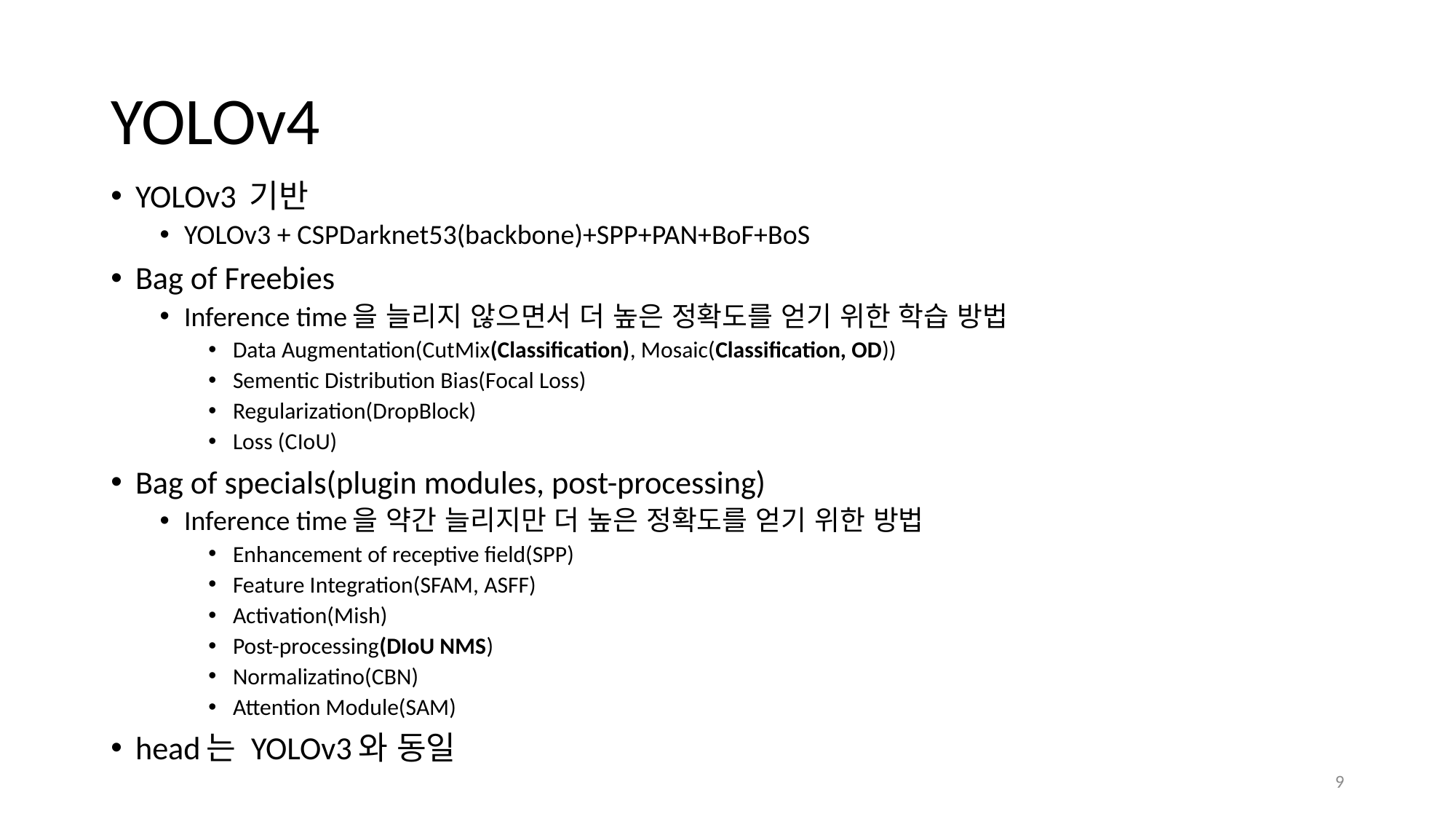

# YOLOv4
YOLOv3 기반
YOLOv3 + CSPDarknet53(backbone)+SPP+PAN+BoF+BoS
Bag of Freebies
Inference time을 늘리지 않으면서 더 높은 정확도를 얻기 위한 학습 방법
Data Augmentation(CutMix(Classification), Mosaic(Classification, OD))
Sementic Distribution Bias(Focal Loss)
Regularization(DropBlock)
Loss (CIoU)
Bag of specials(plugin modules, post-processing)
Inference time을 약간 늘리지만 더 높은 정확도를 얻기 위한 방법
Enhancement of receptive field(SPP)
Feature Integration(SFAM, ASFF)
Activation(Mish)
Post-processing(DIoU NMS)
Normalizatino(CBN)
Attention Module(SAM)
head는 YOLOv3와 동일

9